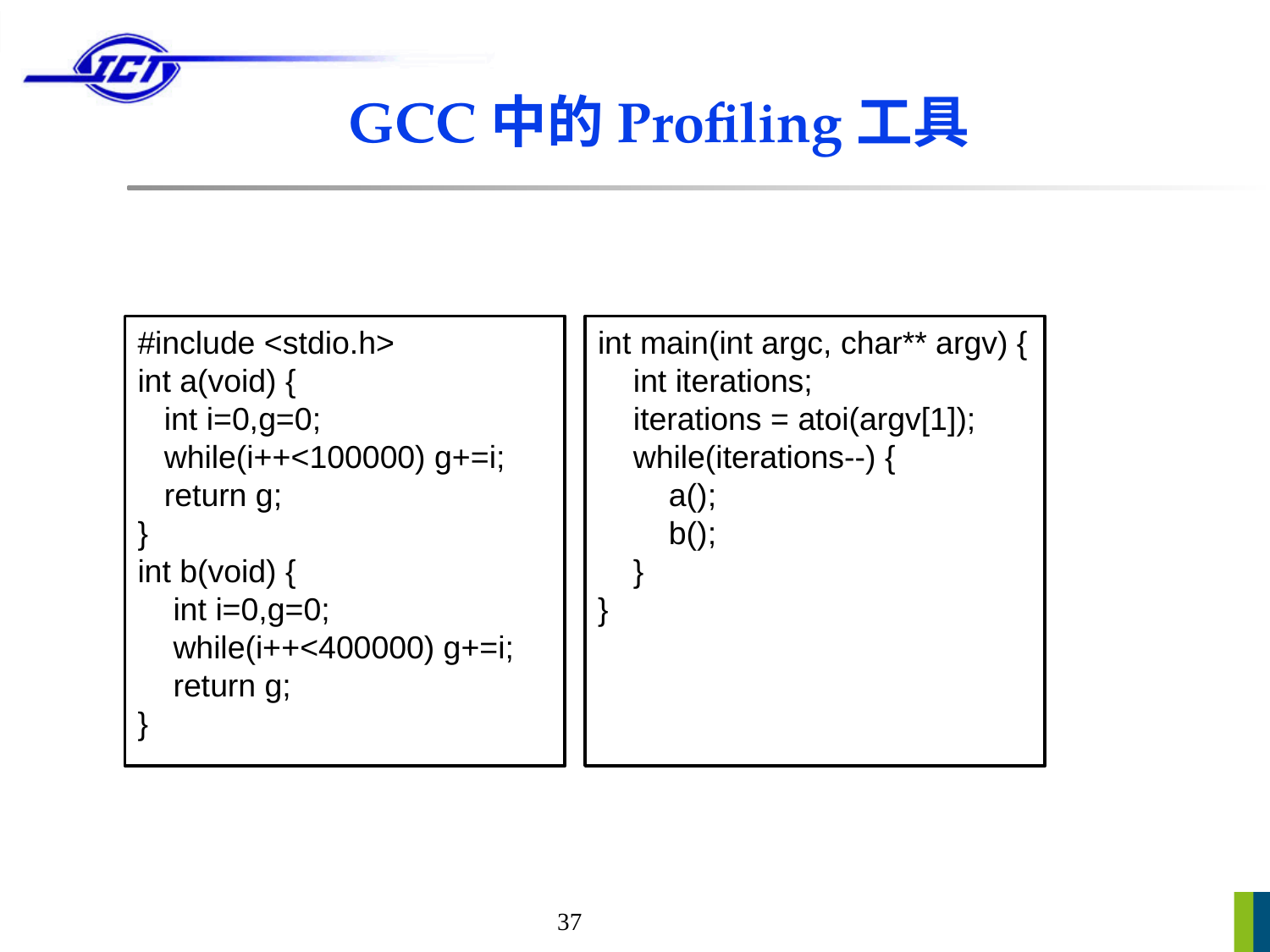

# GCC中的Profiling工具

#include <stdio.h>
int a(void) {
   int i=0,g=0;
   while(i++<100000) g+=i;
   return g;
}
int b(void) {
    int i=0,g=0;
    while(i++<400000) g+=i;
    return g;
}

int main(int argc, char** argv) {
    int iterations;
    iterations = atoi(argv[1]);
    while(iterations--) {
        a();
        b();
    }
}